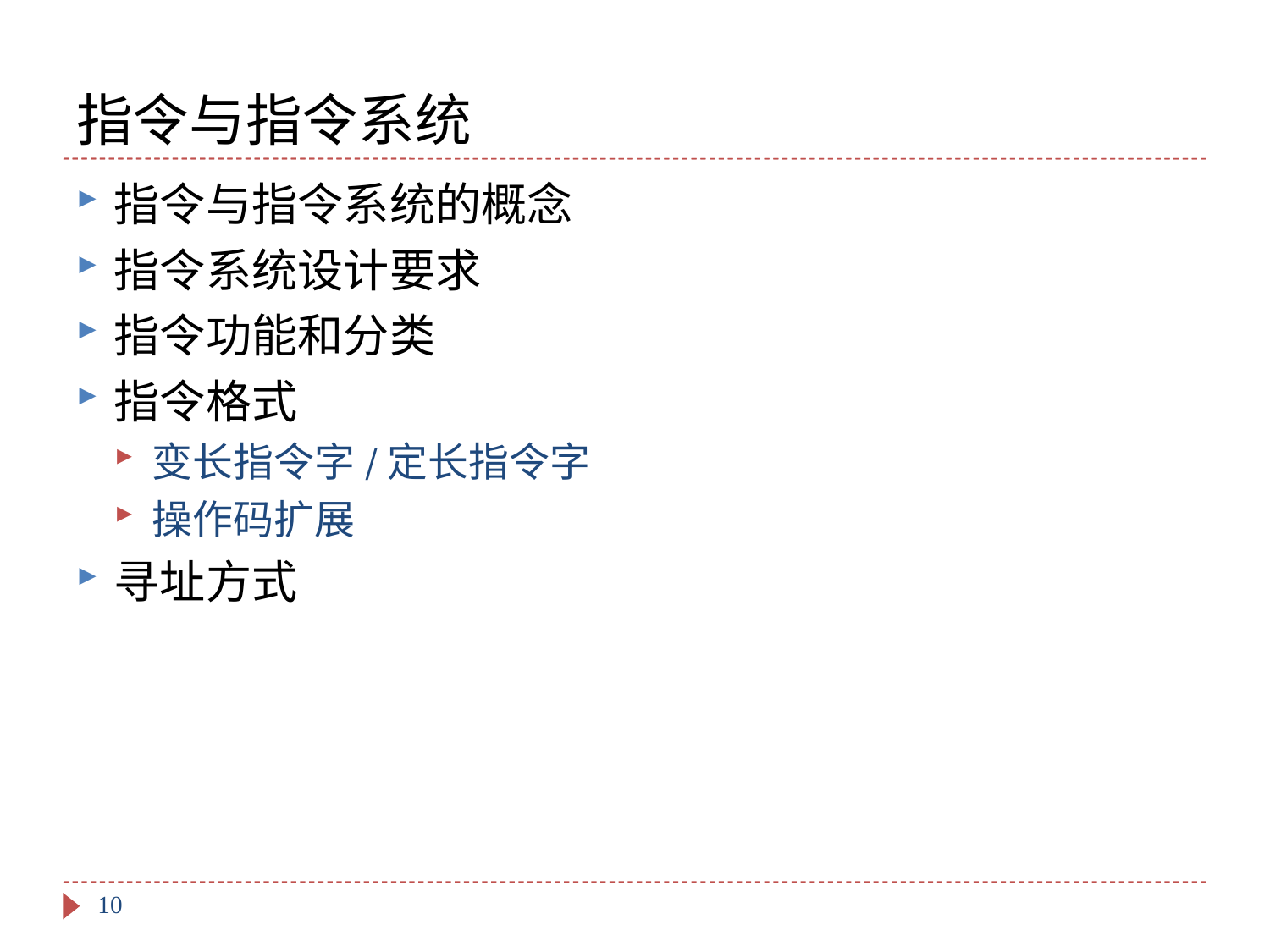

# 指令与指令系统
指令与指令系统的概念
指令系统设计要求
指令功能和分类
指令格式
变长指令字/定长指令字
操作码扩展
寻址方式

10